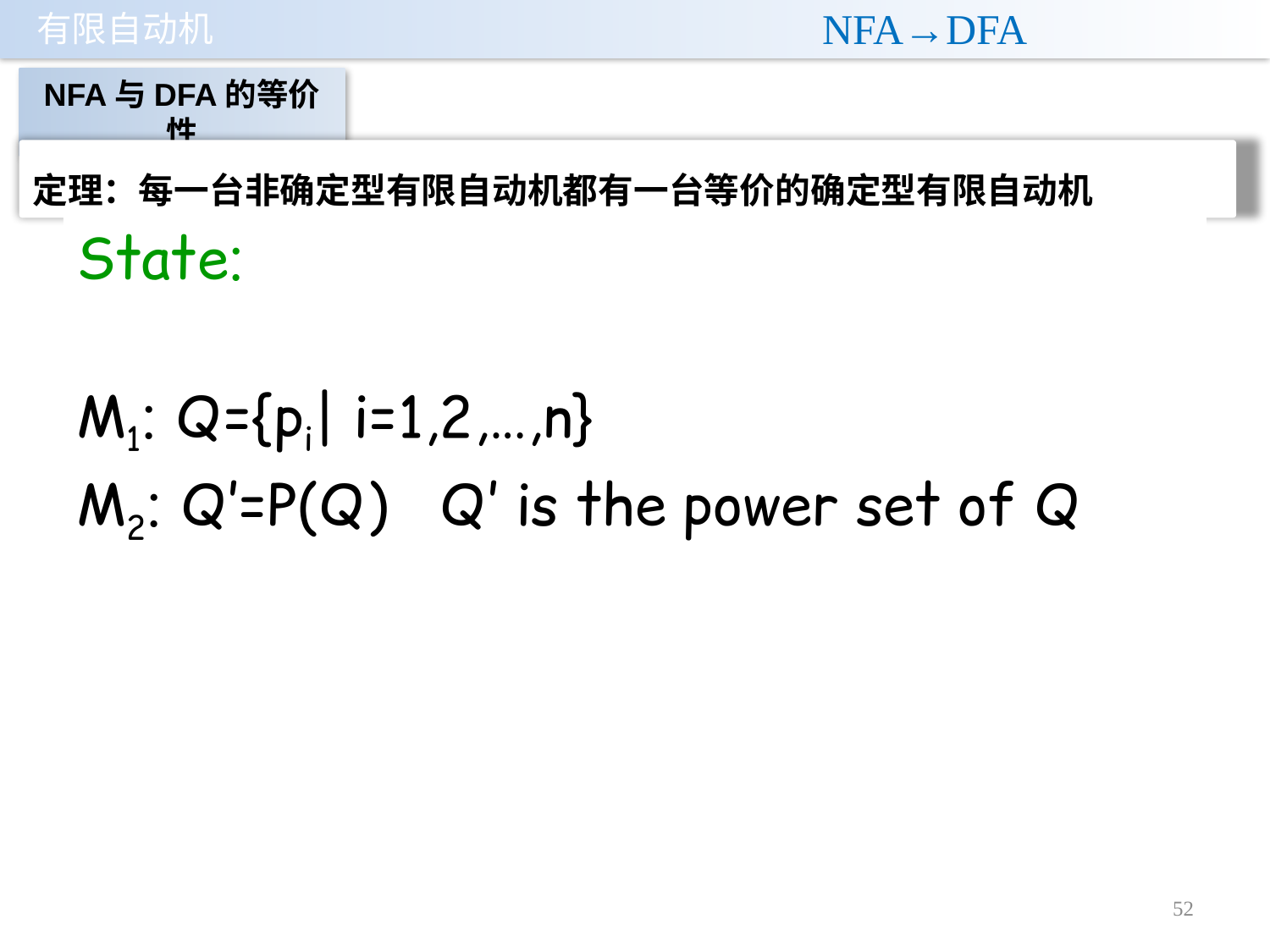

# NFA→DFA
NFA与DFA的等价性
定理：每一台非确定型有限自动机都有一台等价的确定型有限自动机
State:

M1: Q={pi| i=1,2,…,n}
M2: Q’=P(Q)   Q’ is the power set of Q

52